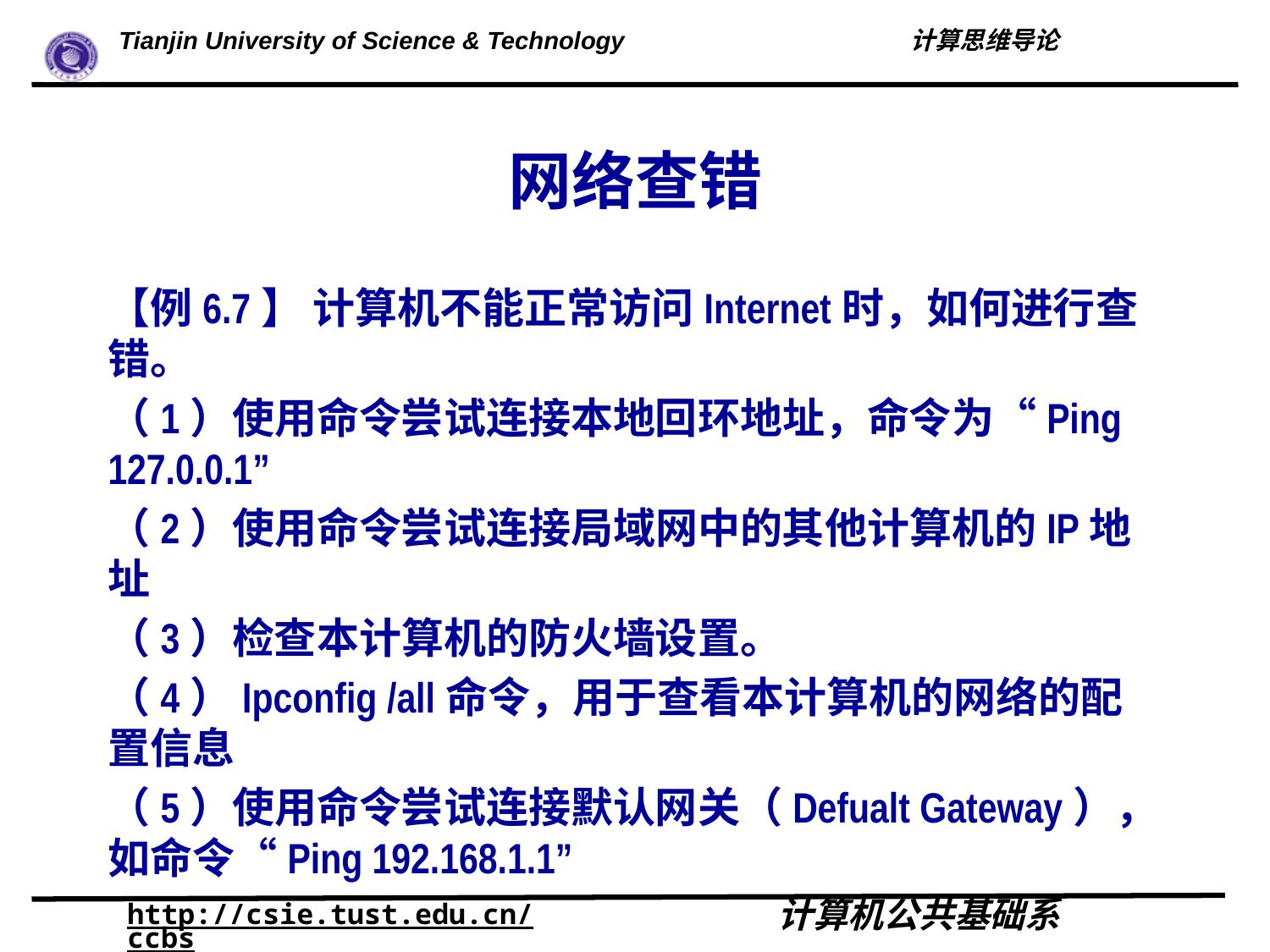

# 网络查错
【例6.7】 计算机不能正常访问Internet时，如何进行查错。
（1）使用命令尝试连接本地回环地址，命令为“Ping 127.0.0.1”
（2）使用命令尝试连接局域网中的其他计算机的IP地址
（3）检查本计算机的防火墙设置。
（4）Ipconfig /all命令，用于查看本计算机的网络的配置信息
（5）使用命令尝试连接默认网关（Defualt Gateway），如命令“Ping 192.168.1.1”